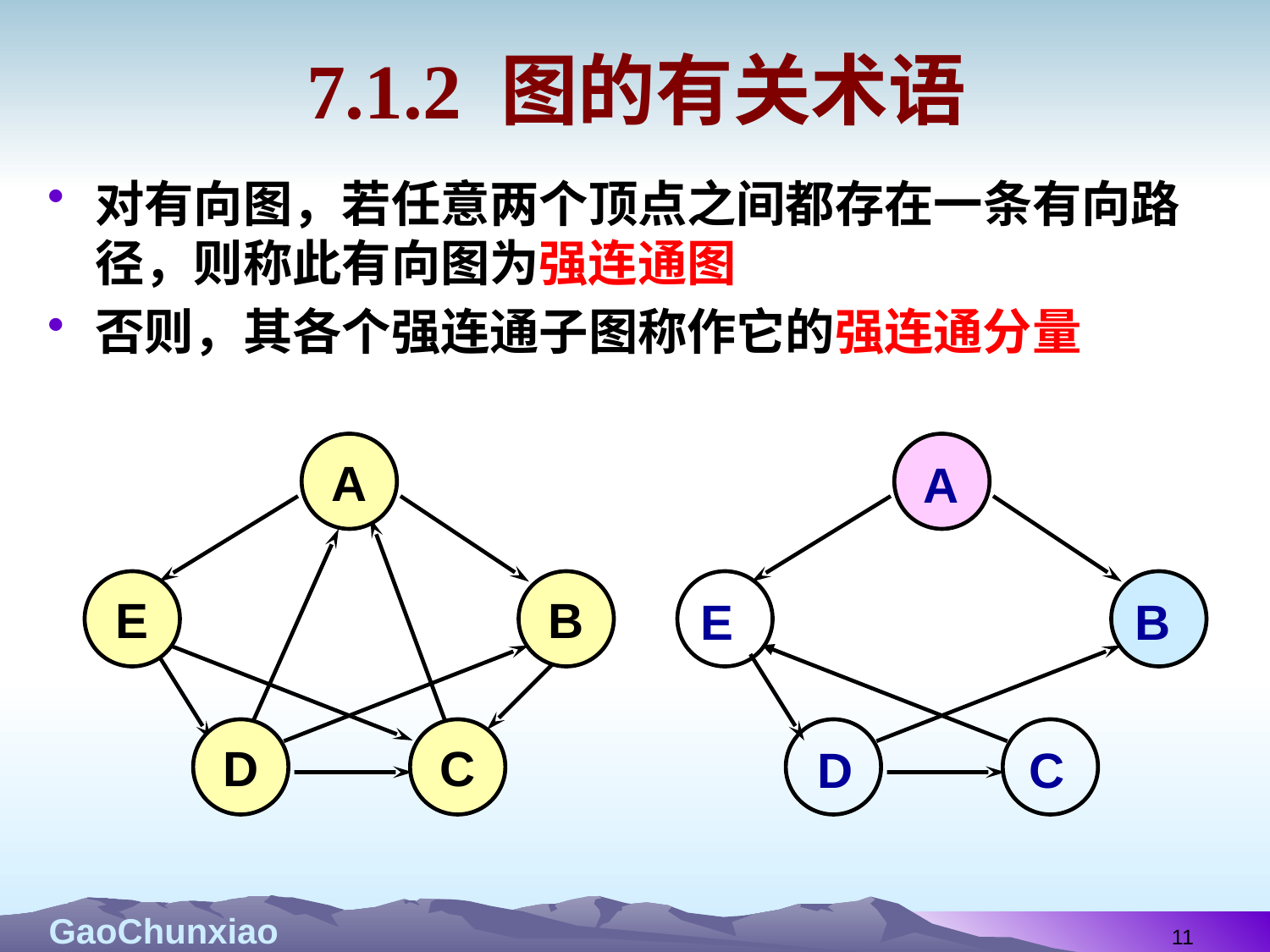

# 7.1.2 图的有关术语
对有向图，若任意两个顶点之间都存在一条有向路径，则称此有向图为强连通图
否则，其各个强连通子图称作它的强连通分量

A

E
B

D
C

A

E
B

D
C

11